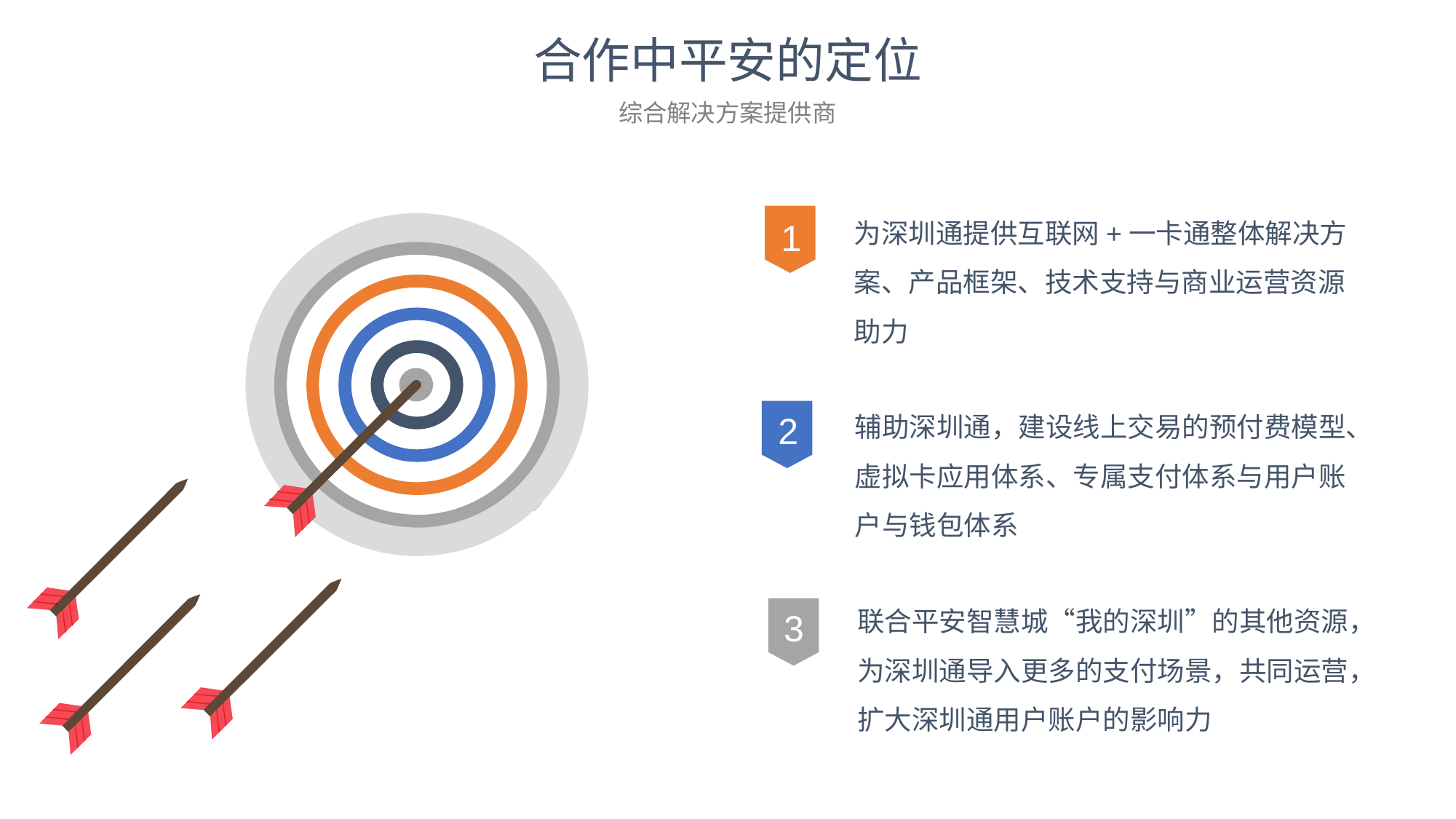

合作中平安的定位
综合解决方案提供商
为深圳通提供互联网+一卡通整体解决方案、产品框架、技术支持与商业运营资源助力
1

辅助深圳通，建设线上交易的预付费模型、虚拟卡应用体系、专属支付体系与用户账户与钱包体系
2

联合平安智慧城“我的深圳”的其他资源，为深圳通导入更多的支付场景，共同运营，扩大深圳通用户账户的影响力
3